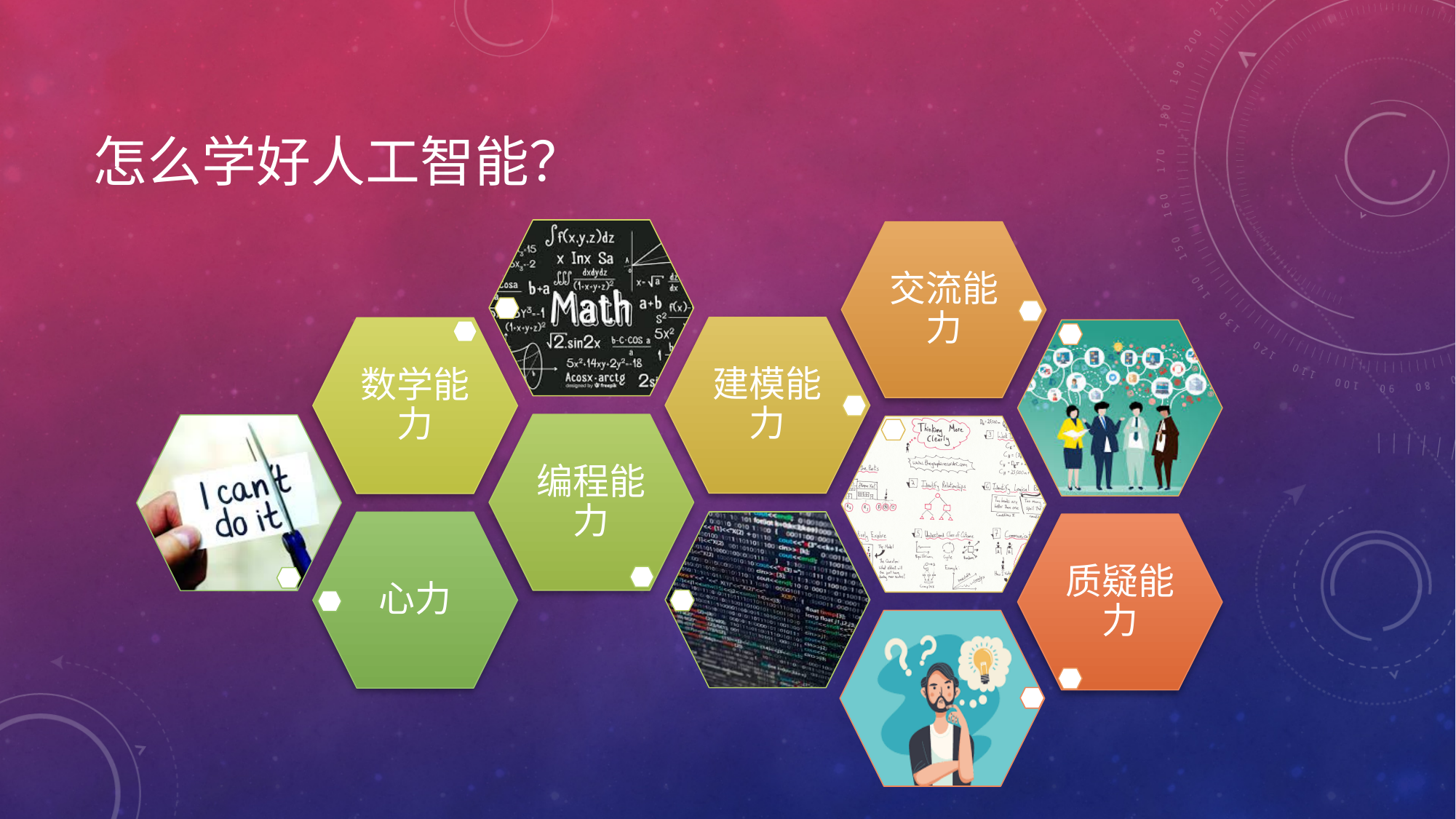

# 怎么学好人工智能？
心力
编程能力
数学能力
建模能力
交流能力
质疑能力